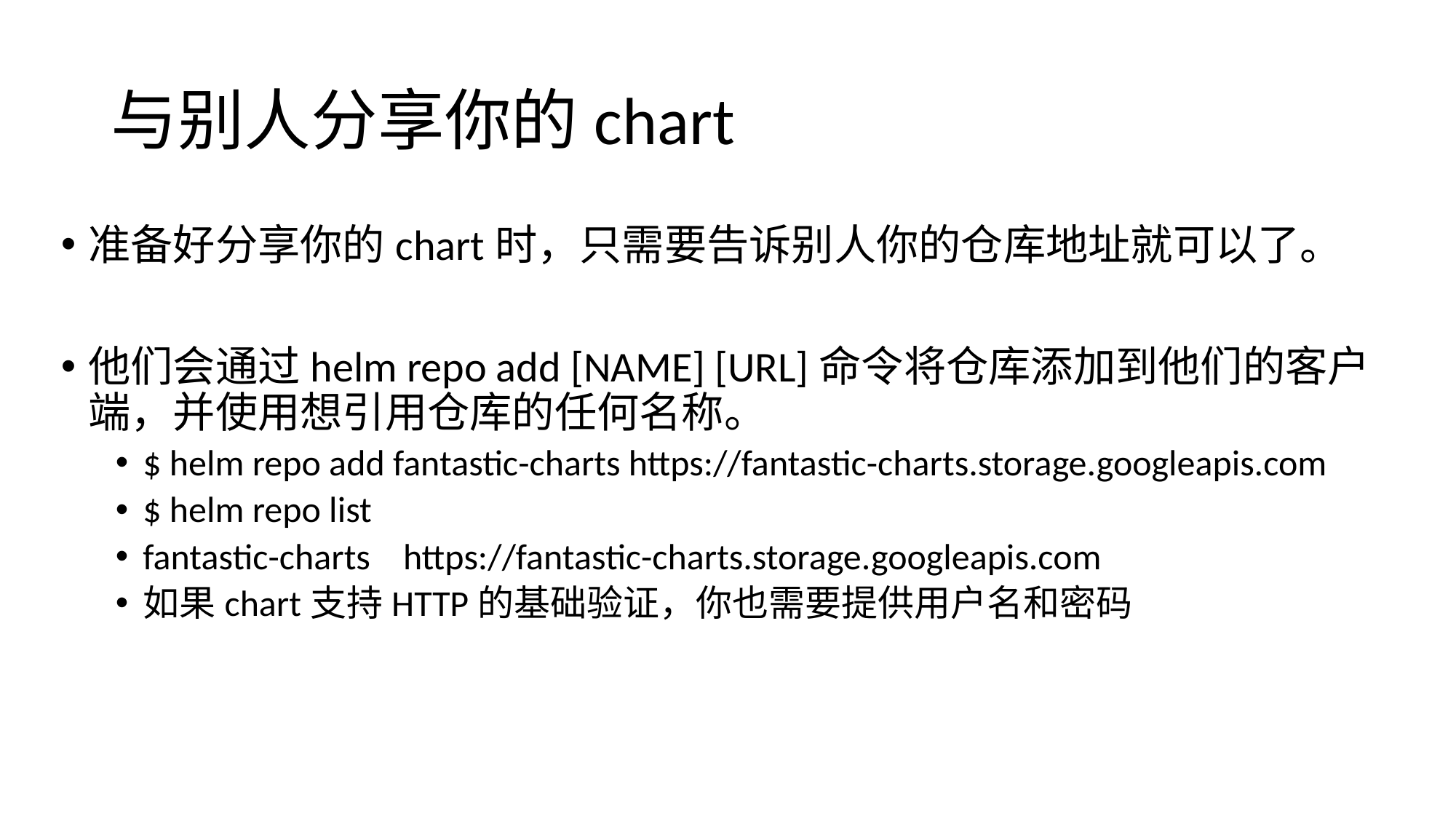

# 与别人分享你的chart
准备好分享你的chart时，只需要告诉别人你的仓库地址就可以了。

他们会通过helm repo add [NAME] [URL]命令将仓库添加到他们的客户端，并使用想引用仓库的任何名称。
$ helm repo add fantastic-charts https://fantastic-charts.storage.googleapis.com
$ helm repo list
fantastic-charts    https://fantastic-charts.storage.googleapis.com
如果chart支持HTTP的基础验证，你也需要提供用户名和密码